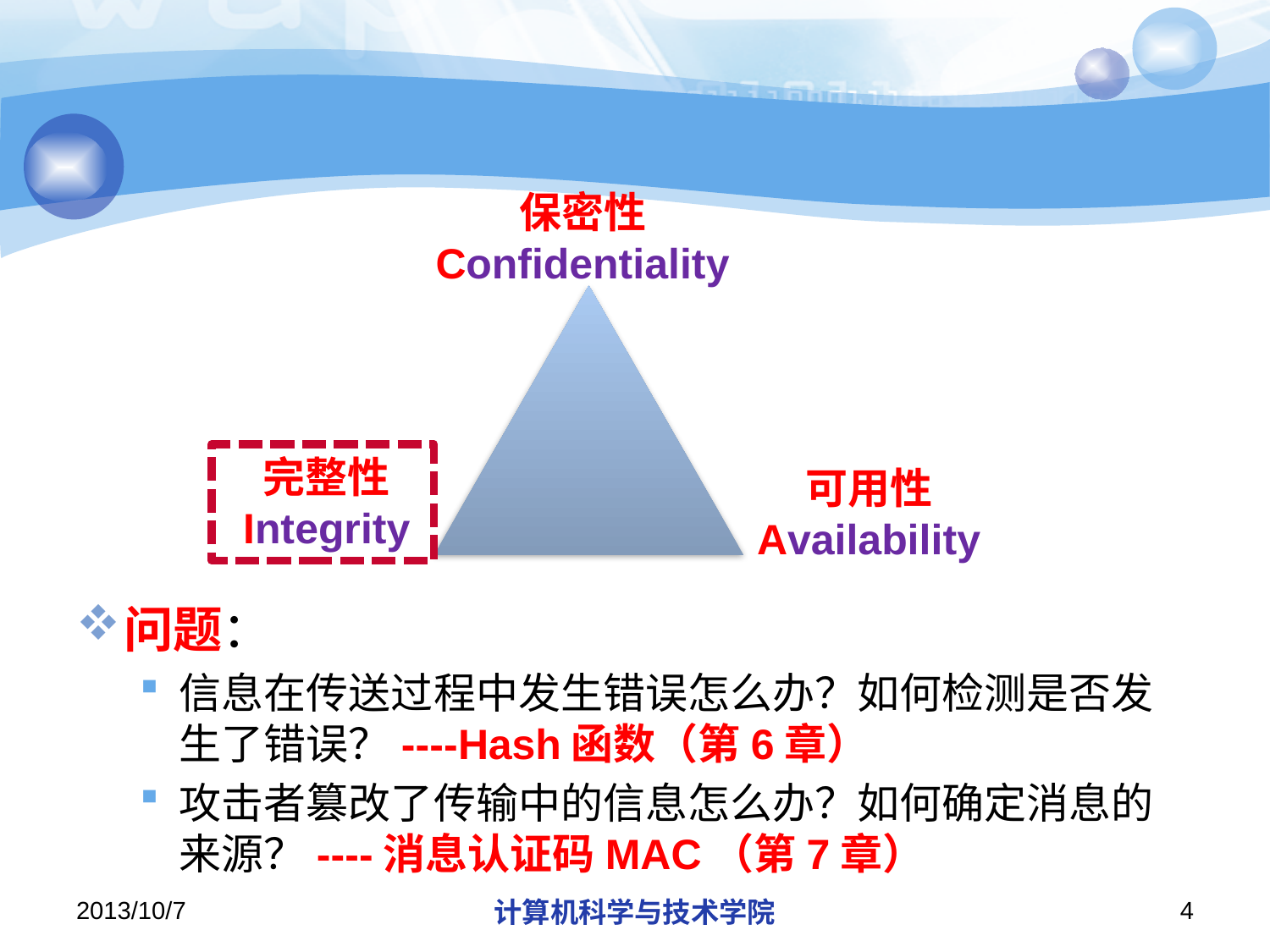

#
保密性
Confidentiality

完整性
Integrity

可用性
Availability
问题：
信息在传送过程中发生错误怎么办？如何检测是否发生了错误？----Hash函数（第6章）
攻击者篡改了传输中的信息怎么办？如何确定消息的来源？----消息认证码MAC（第7章）
2013/10/7
计算机科学与技术学院
4